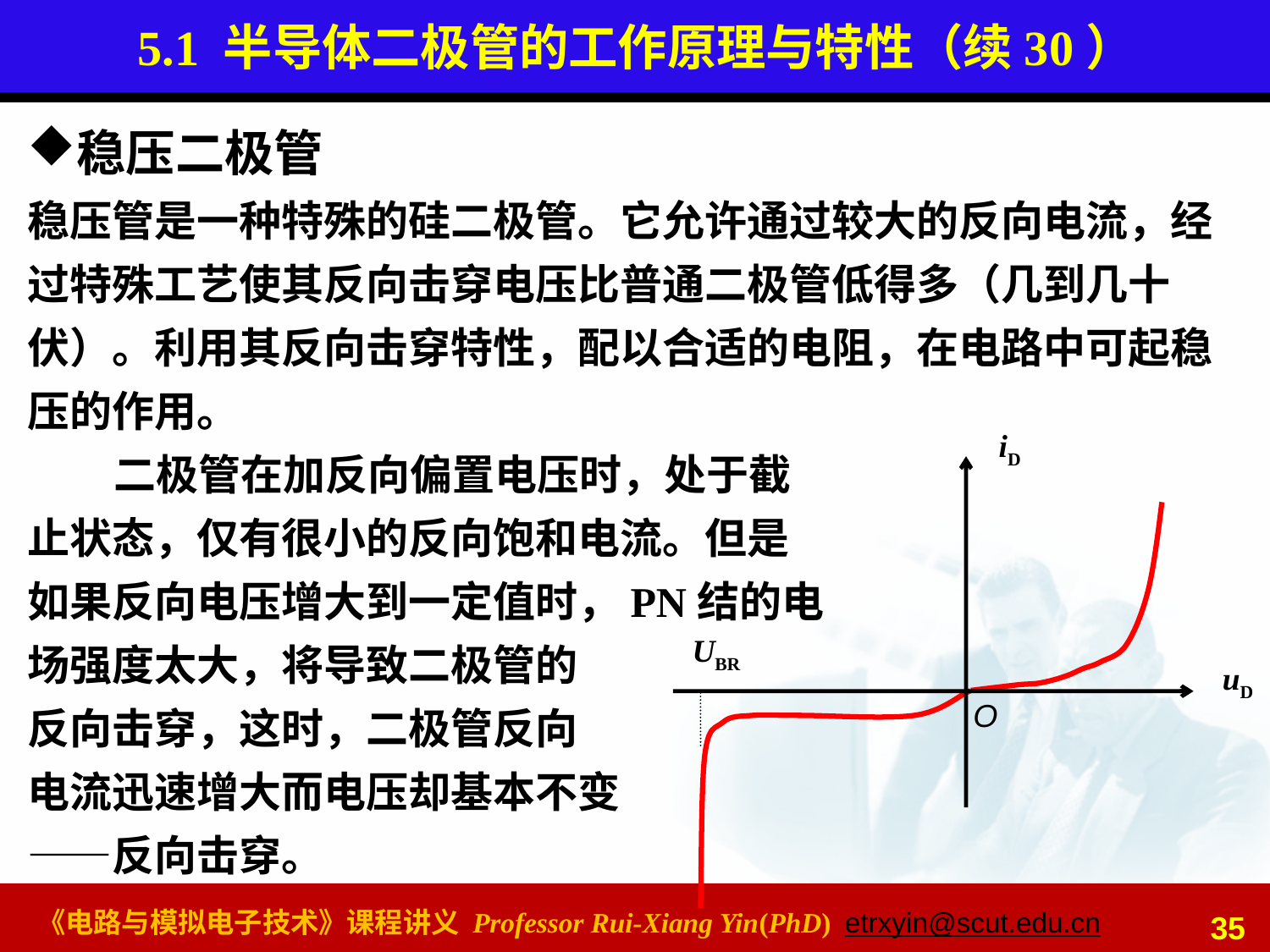

# 5.1 半导体二极管的工作原理与特性（续30）
稳压二极管
稳压管是一种特殊的硅二极管。它允许通过较大的反向电流，经过特殊工艺使其反向击穿电压比普通二极管低得多（几到几十伏）。利用其反向击穿特性，配以合适的电阻，在电路中可起稳压的作用。
        二极管在加反向偏置电压时，处于截
止状态，仅有很小的反向饱和电流。但是
如果反向电压增大到一定值时，PN结的电
场强度太大，将导致二极管的
反向击穿，这时，二极管反向
电流迅速增大而电压却基本不变
——反向击穿。
iD

UBR
uD
O

35